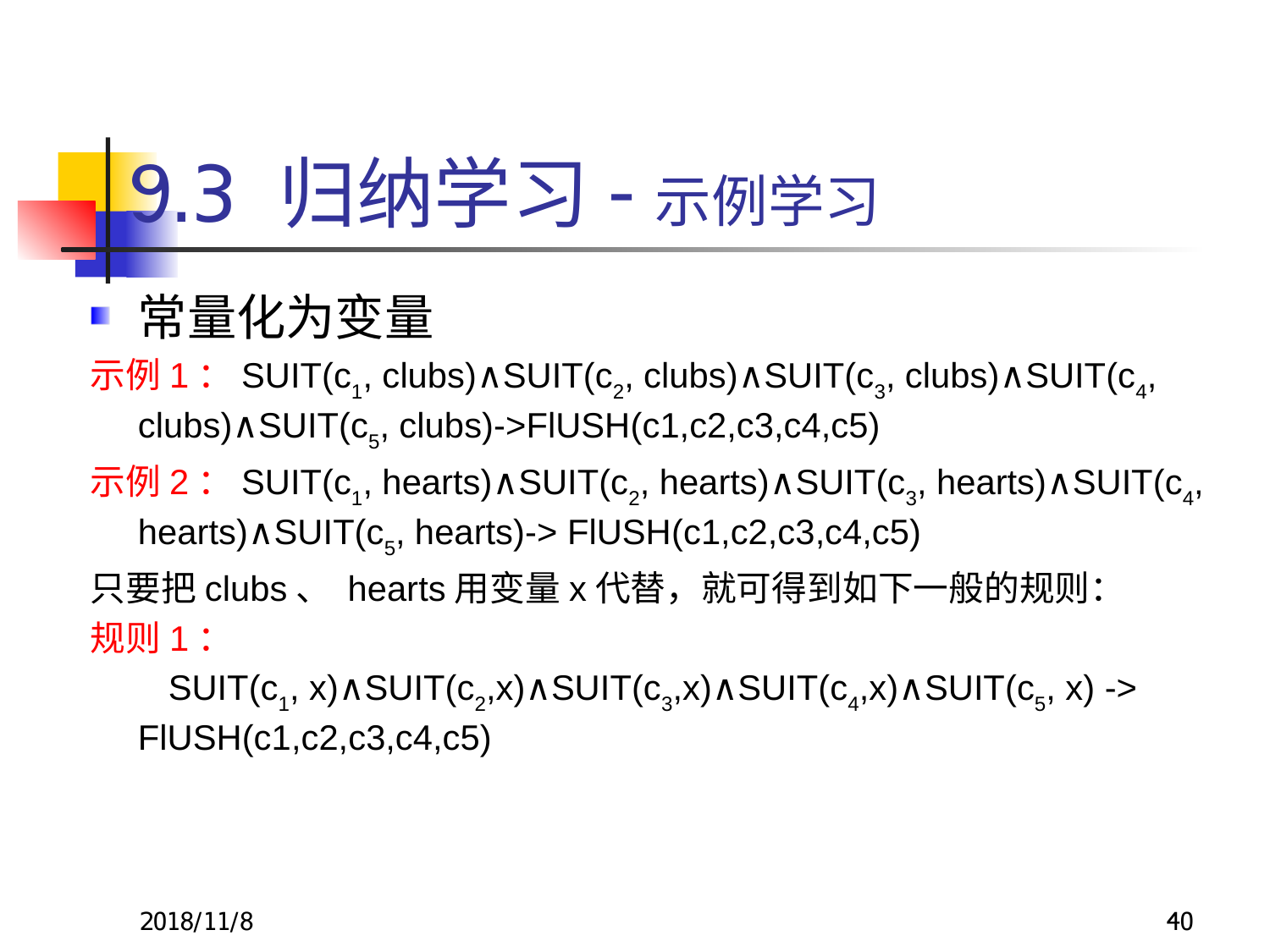

# 9.3 归纳学习-示例学习
常量化为变量
示例1：SUIT(c1, clubs)∧SUIT(c2, clubs)∧SUIT(c3, clubs)∧SUIT(c4, clubs)∧SUIT(c5, clubs)->FlUSH(c1,c2,c3,c4,c5)
示例2：SUIT(c1, hearts)∧SUIT(c2, hearts)∧SUIT(c3, hearts)∧SUIT(c4, hearts)∧SUIT(c5, hearts)-> FlUSH(c1,c2,c3,c4,c5)
只要把clubs、 hearts用变量x代替，就可得到如下一般的规则：
规则1：
        SUIT(c1, x)∧SUIT(c2,x)∧SUIT(c3,x)∧SUIT(c4,x)∧SUIT(c5, x) -> FlUSH(c1,c2,c3,c4,c5)

2018/11/8
40